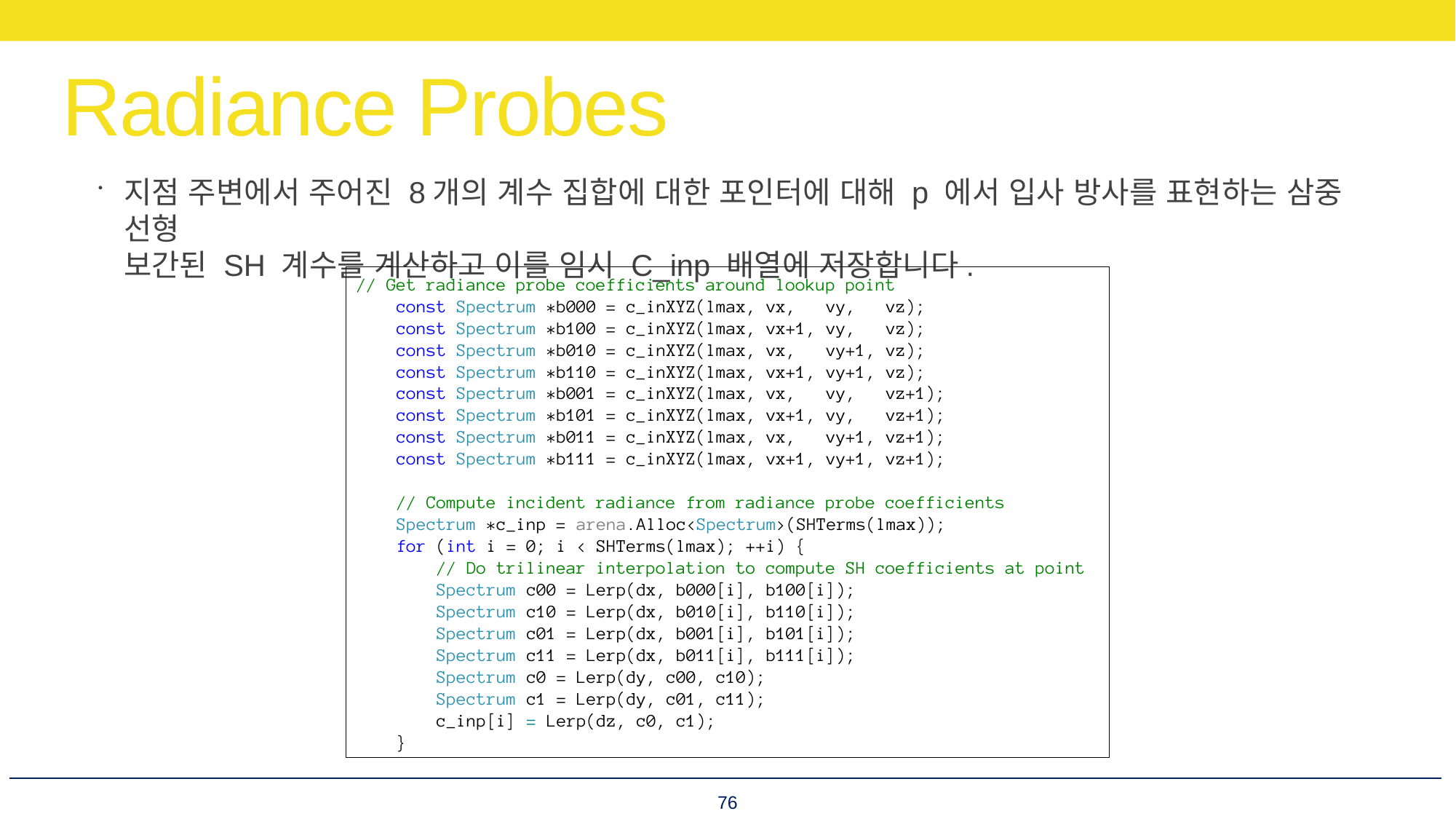

# Radiance Probes
지점 주변에서 주어진 8개의 계수 집합에 대한 포인터에 대해 p 에서 입사 방사를 표현하는 삼중 선형
보간된 SH 계수를 계산하고 이를 임시 C_inp 배열에 저장합니다.
// Get radiance probe coefficients around lookup point
    const Spectrum *b000 = c_inXYZ(lmax, vx,   vy,   vz);
    const Spectrum *b100 = c_inXYZ(lmax, vx+1, vy,   vz);
    const Spectrum *b010 = c_inXYZ(lmax, vx,   vy+1, vz);
    const Spectrum *b110 = c_inXYZ(lmax, vx+1, vy+1, vz);
    const Spectrum *b001 = c_inXYZ(lmax, vx,   vy,   vz+1);
    const Spectrum *b101 = c_inXYZ(lmax, vx+1, vy,   vz+1);
    const Spectrum *b011 = c_inXYZ(lmax, vx,   vy+1, vz+1);
    const Spectrum *b111 = c_inXYZ(lmax, vx+1, vy+1, vz+1);

    // Compute incident radiance from radiance probe coefficients
    Spectrum *c_inp = arena.Alloc<Spectrum>(SHTerms(lmax));
    for (int i = 0; i < SHTerms(lmax); ++i) {
        // Do trilinear interpolation to compute SH coefficients at point
        Spectrum c00 = Lerp(dx, b000[i], b100[i]);
        Spectrum c10 = Lerp(dx, b010[i], b110[i]);
        Spectrum c01 = Lerp(dx, b001[i], b101[i]);
        Spectrum c11 = Lerp(dx, b011[i], b111[i]);
        Spectrum c0 = Lerp(dy, c00, c10);
        Spectrum c1 = Lerp(dy, c01, c11);
        c_inp[i] = Lerp(dz, c0, c1);
    }
76